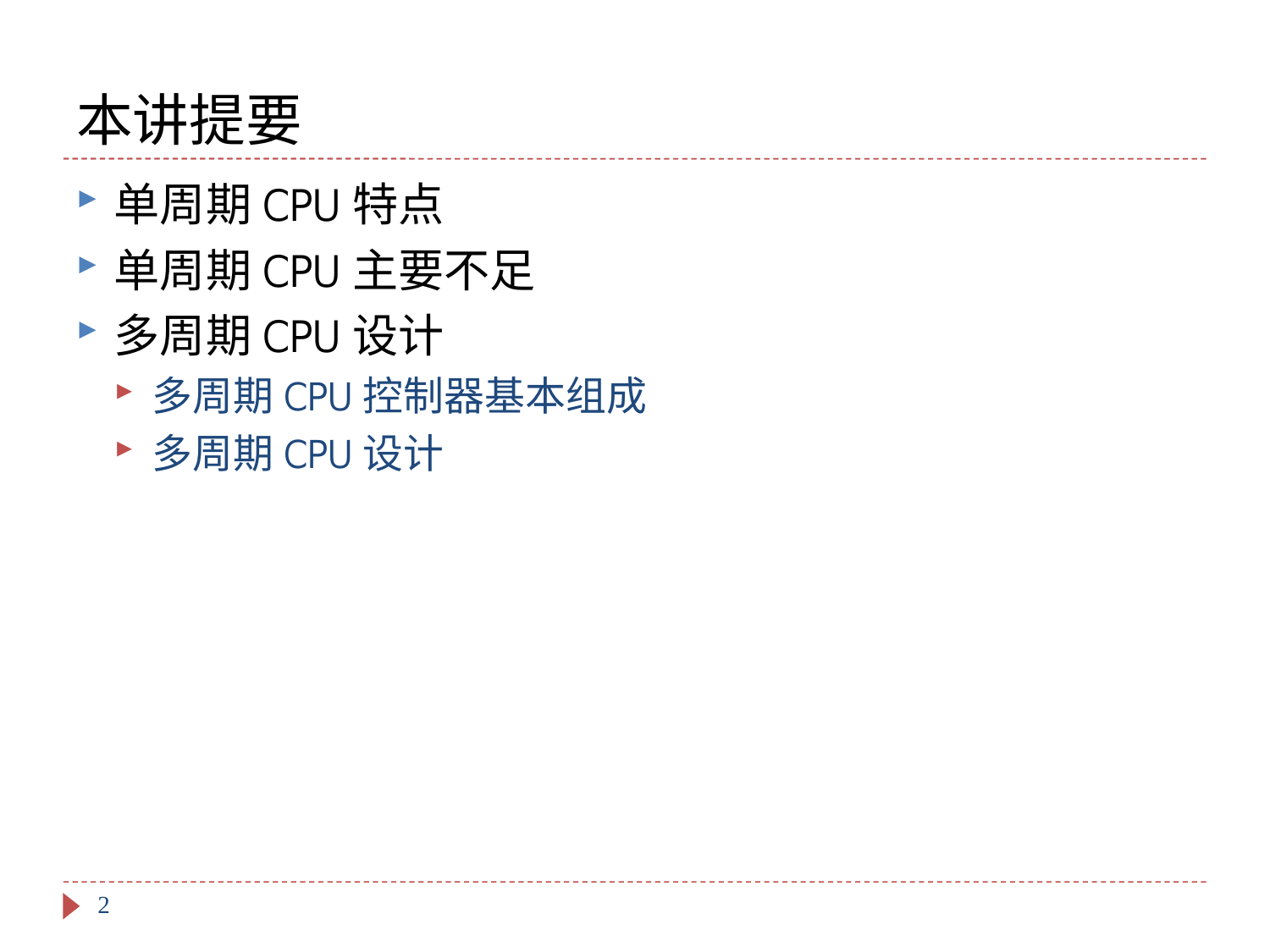

# 本讲提要
单周期CPU特点
单周期CPU主要不足
多周期CPU设计
多周期CPU控制器基本组成
多周期CPU设计

2